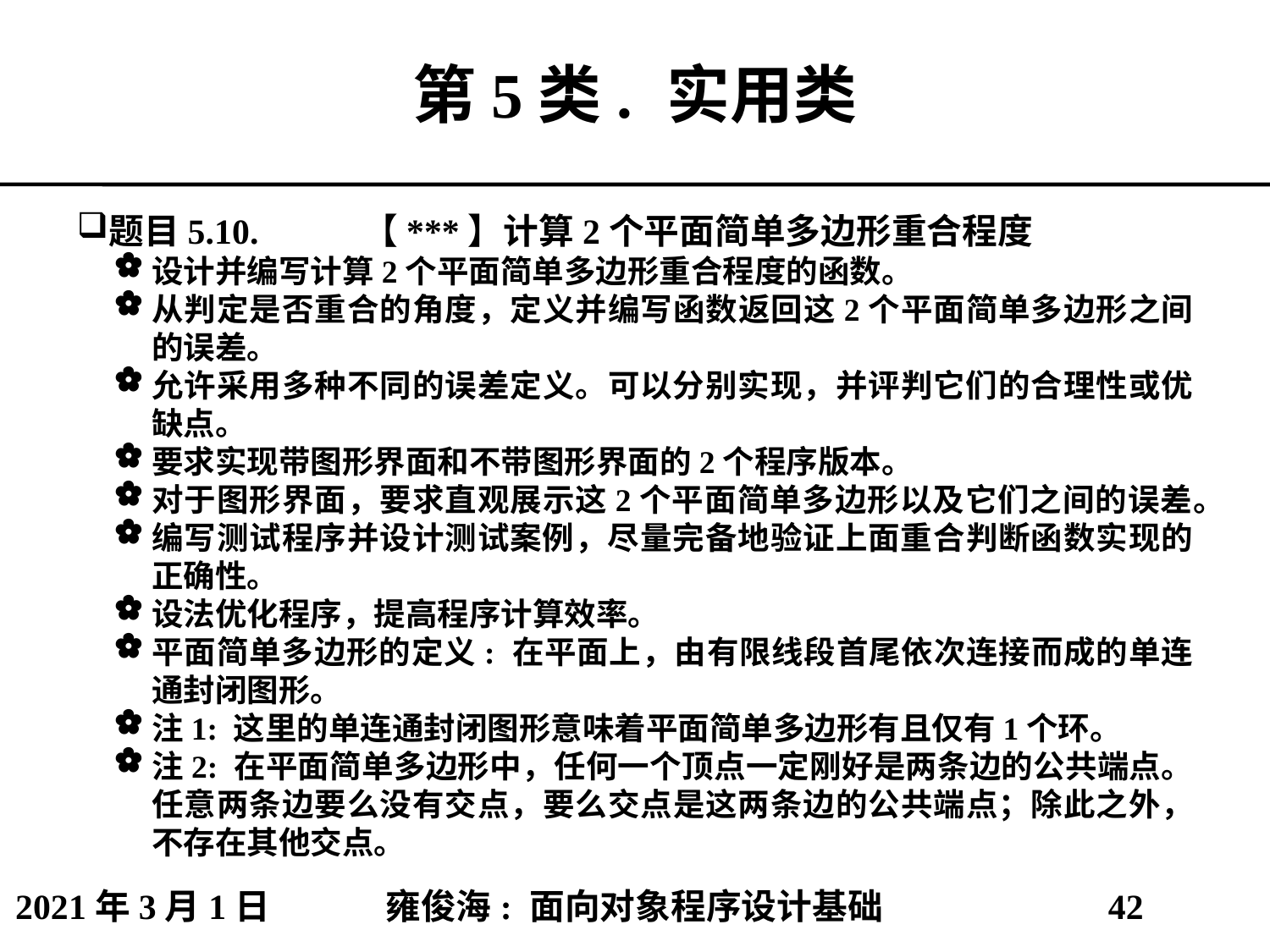

# 第5类.	实用类

题目5.10.	【***】计算2个平面简单多边形重合程度
设计并编写计算2个平面简单多边形重合程度的函数。
从判定是否重合的角度，定义并编写函数返回这2个平面简单多边形之间的误差。
允许采用多种不同的误差定义。可以分别实现，并评判它们的合理性或优缺点。
要求实现带图形界面和不带图形界面的2个程序版本。
对于图形界面，要求直观展示这2个平面简单多边形以及它们之间的误差。
编写测试程序并设计测试案例，尽量完备地验证上面重合判断函数实现的正确性。
设法优化程序，提高程序计算效率。
平面简单多边形的定义: 在平面上，由有限线段首尾依次连接而成的单连通封闭图形。
注1: 这里的单连通封闭图形意味着平面简单多边形有且仅有1个环。
注2: 在平面简单多边形中，任何一个顶点一定刚好是两条边的公共端点。任意两条边要么没有交点，要么交点是这两条边的公共端点；除此之外，不存在其他交点。
2021年3月1日
雍俊海: 面向对象程序设计基础
42